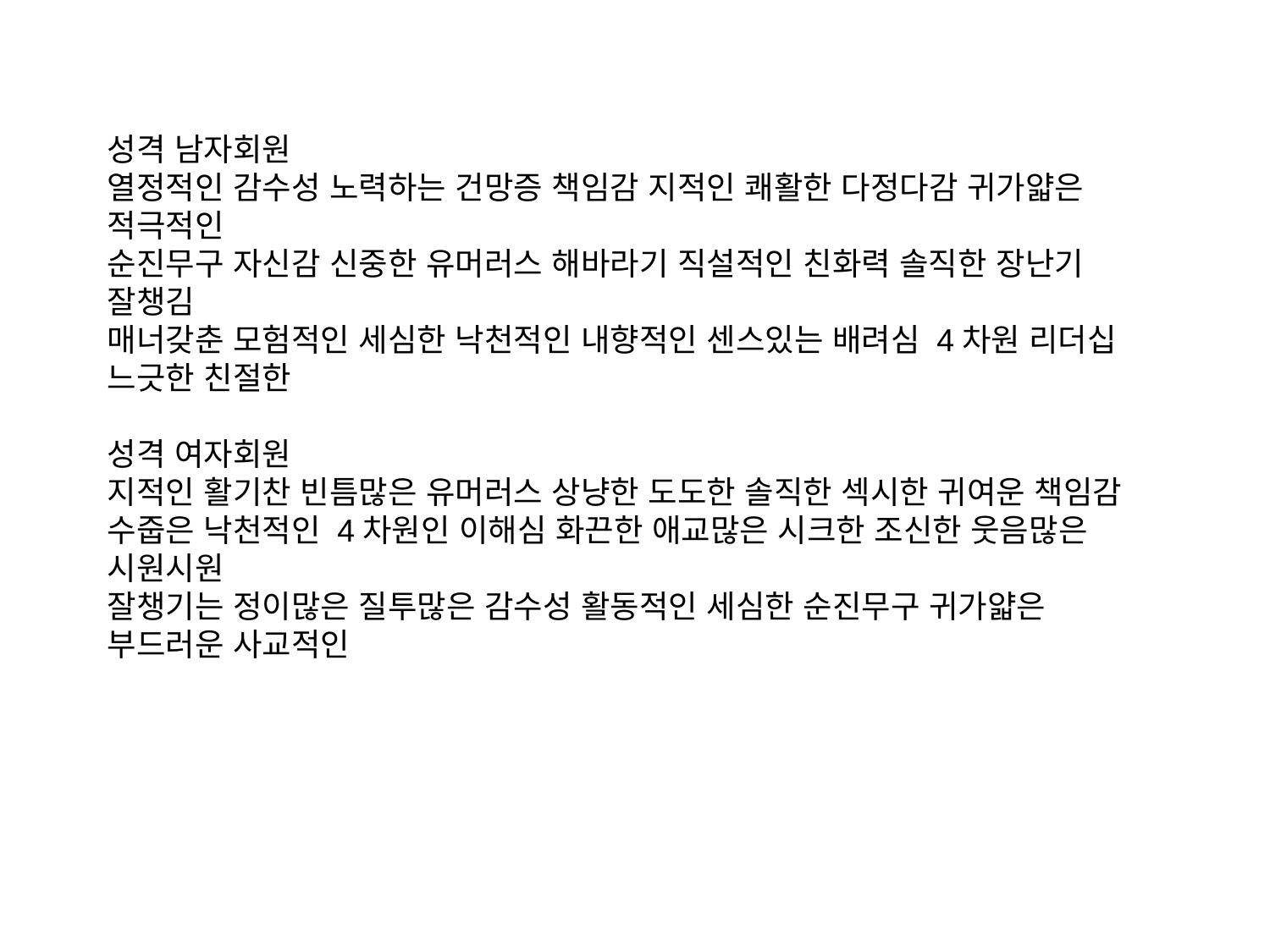

성격 남자회원
열정적인 감수성 노력하는 건망증 책임감 지적인 쾌활한 다정다감 귀가얇은 적극적인
순진무구 자신감 신중한 유머러스 해바라기 직설적인 친화력 솔직한 장난기 잘챙김
매너갖춘 모험적인 세심한 낙천적인 내향적인 센스있는 배려심 4차원 리더십 느긋한 친절한

성격 여자회원
지적인 활기찬 빈틈많은 유머러스 상냥한 도도한 솔직한 섹시한 귀여운 책임감
수줍은 낙천적인 4차원인 이해심 화끈한 애교많은 시크한 조신한 웃음많은 시원시원
잘챙기는 정이많은 질투많은 감수성 활동적인 세심한 순진무구 귀가얇은 부드러운 사교적인